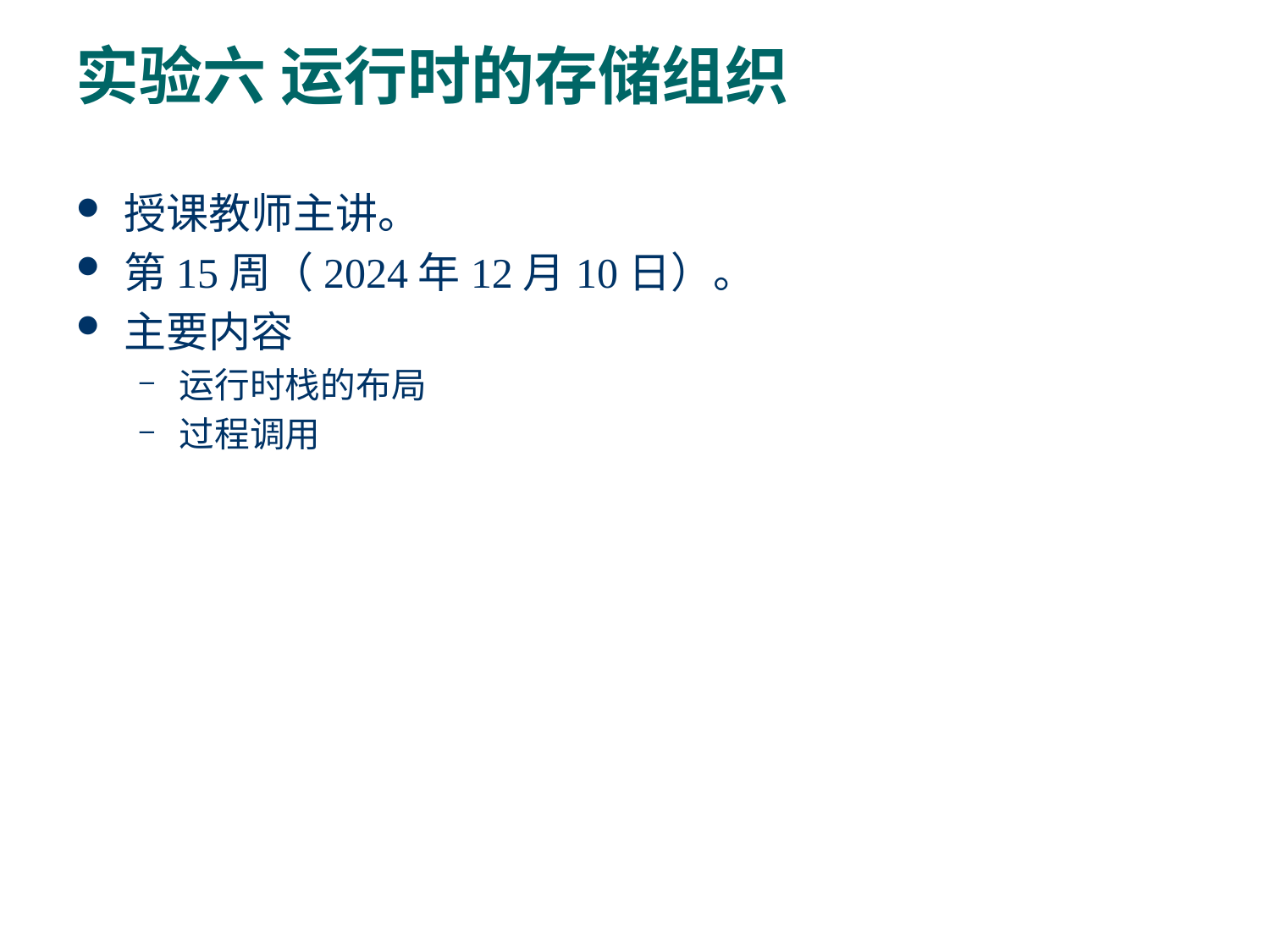

# 实验六 运行时的存储组织
授课教师主讲。
第15周（2024年12月10日）。
主要内容
运行时栈的布局
过程调用